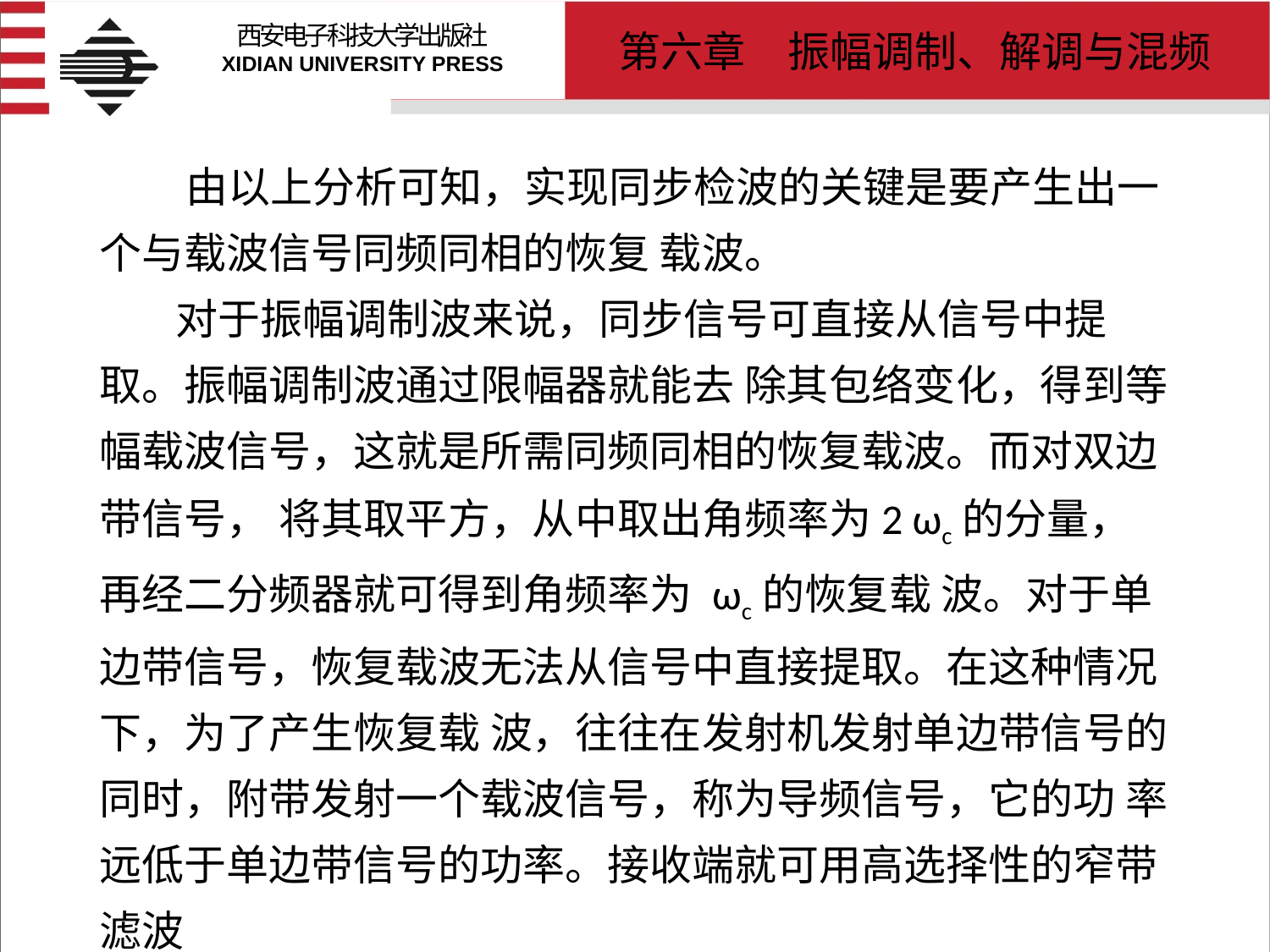

# 由以上分析可知，实现同步检波的关键是要产生出一个与载波信号同频同相的恢复 载波。 对于振幅调制波来说，同步信号可直接从信号中提取。振幅调制波通过限幅器就能去 除其包络变化，得到等幅载波信号，这就是所需同频同相的恢复载波。而对双边带信号， 将其取平方，从中取出角频率为2 ωc的分量，再经二分频器就可得到角频率为 ωc的恢复载 波。对于单边带信号，恢复载波无法从信号中直接提取。在这种情况下，为了产生恢复载 波，往往在发射机发射单边带信号的同时，附带发射一个载波信号，称为导频信号，它的功 率远低于单边带信号的功率。接收端就可用高选择性的窄带滤波